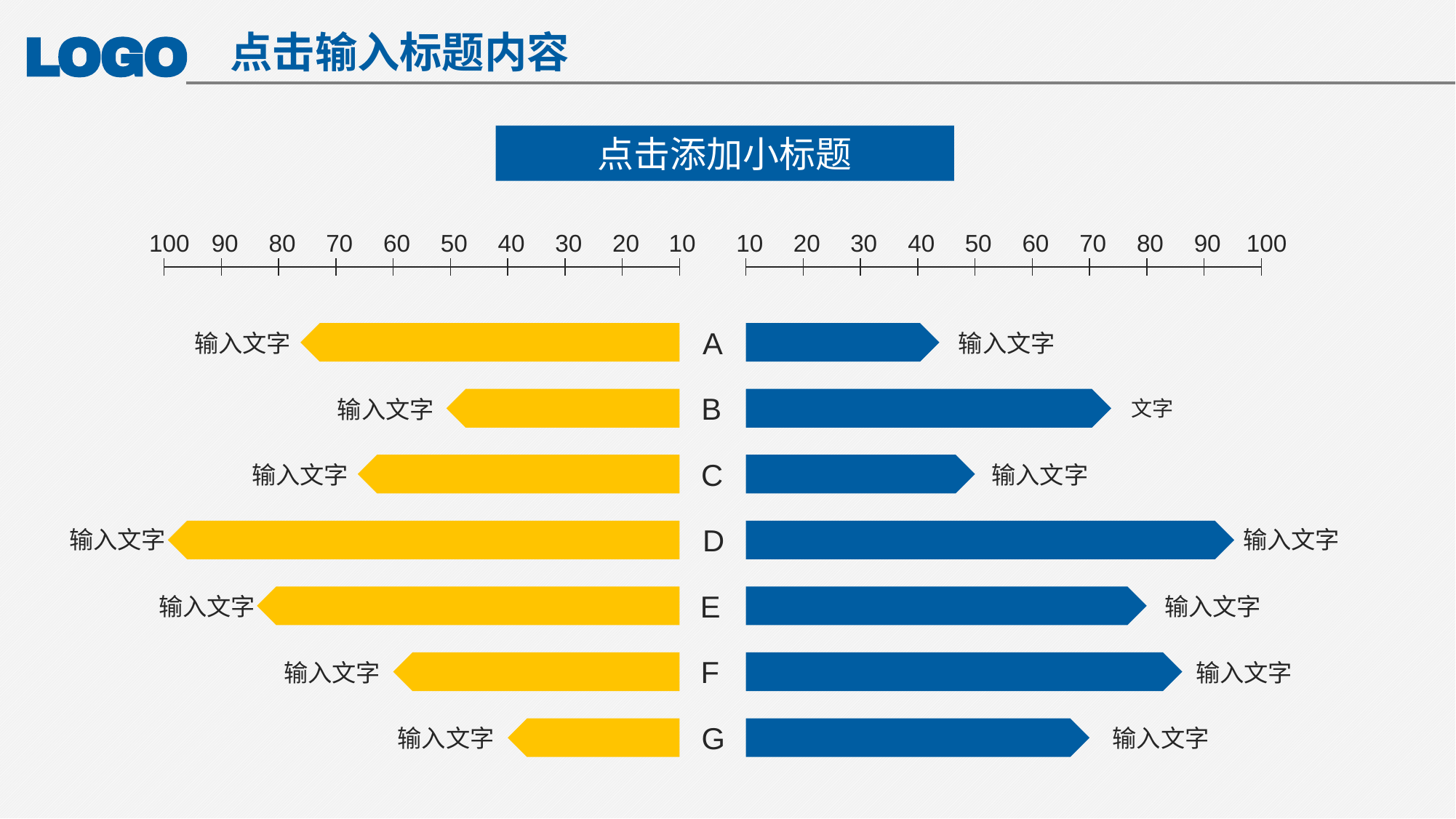

点击输入标题内容
点击添加小标题
100
90
80
70
60
50
40
30
20
10
10
20
30
40
50
60
70
80
90
100
A
输入文字
输入文字

B
输入文字

文字
C
输入文字
输入文字

D
输入文字
输入文字

E
输入文字
输入文字

F
输入文字
输入文字

G
输入文字
输入文字